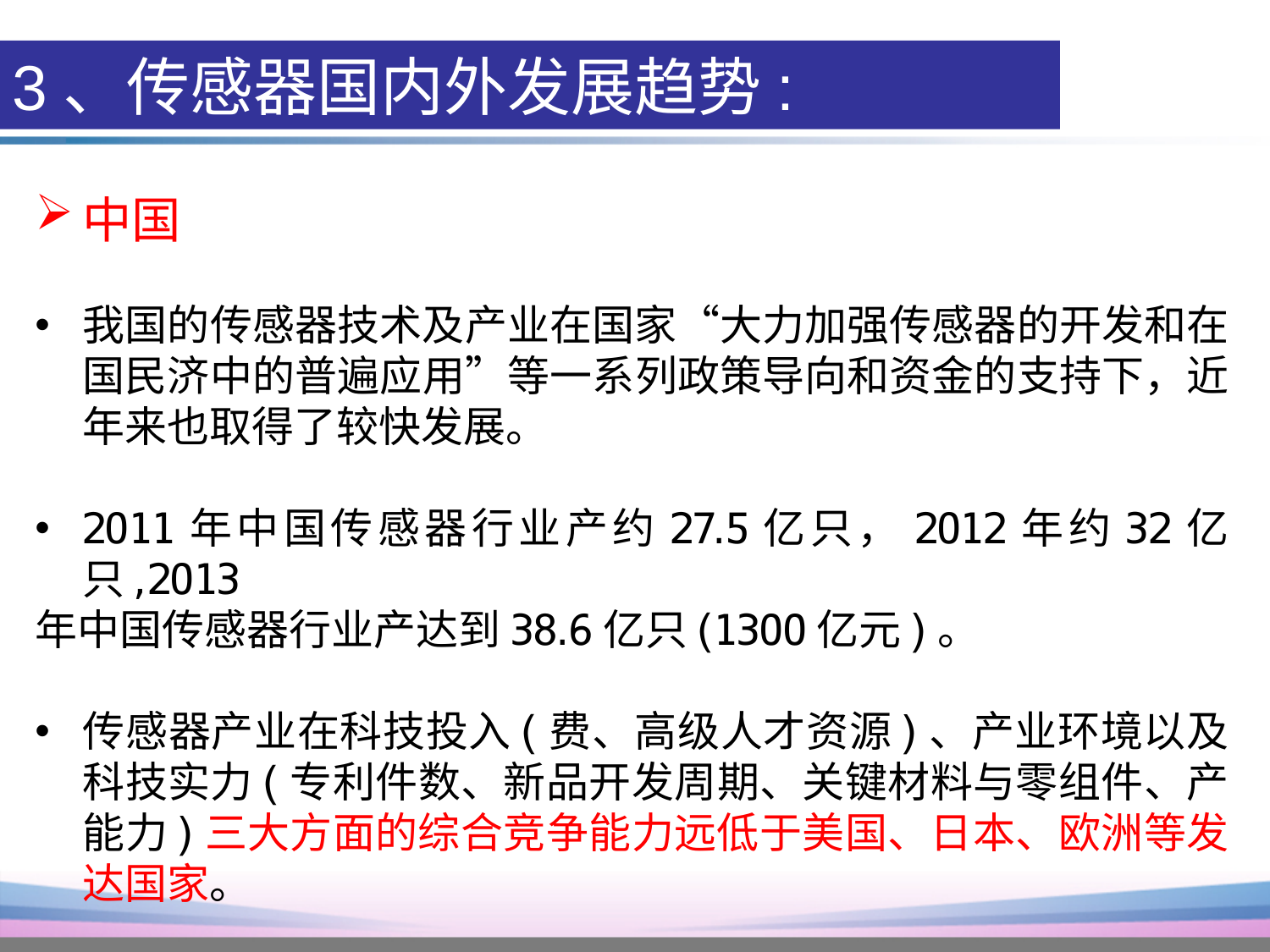

3、传感器国内外发展趋势:
中国

我国的传感器技术及产业在国家“大力加强传感器的开发和在国民济中的普遍应用”等一系列政策导向和资金的支持下，近年来也取得了较快发展。

2011年中国传感器行业产约27.5亿只，2012年约32亿只,2013
年中国传感器行业产达到38.6亿只(1300亿元)。

传感器产业在科技投入(费、高级人才资源)、产业环境以及科技实力(专利件数、新品开发周期、关键材料与零组件、产能力)三大方面的综合竞争能力远低于美国、日本、欧洲等发达国家。